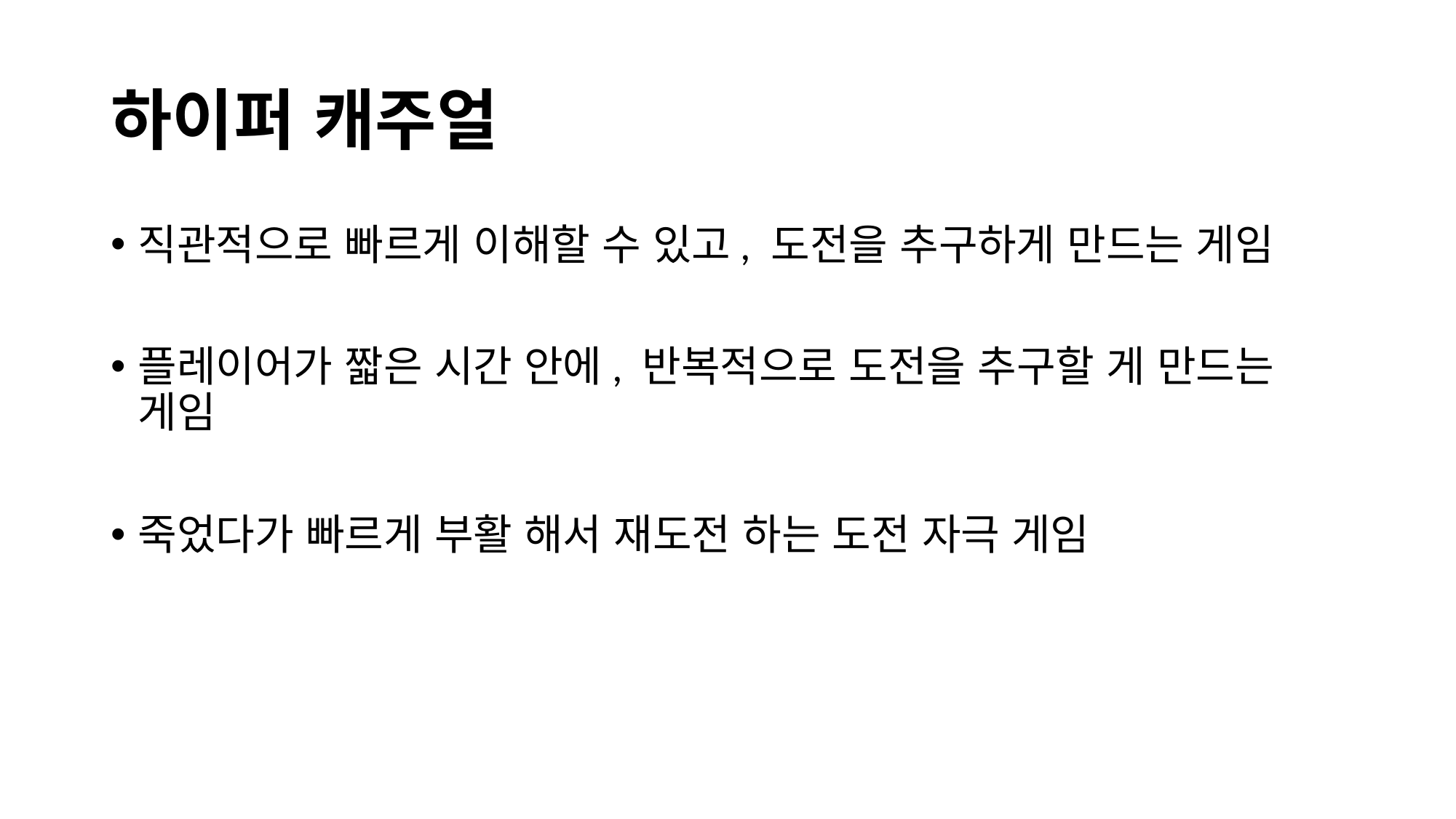

# 하이퍼 캐주얼
직관적으로 빠르게 이해할 수 있고, 도전을 추구하게 만드는 게임

플레이어가 짧은 시간 안에, 반복적으로 도전을 추구할 게 만드는 게임

죽었다가 빠르게 부활 해서 재도전 하는 도전 자극 게임